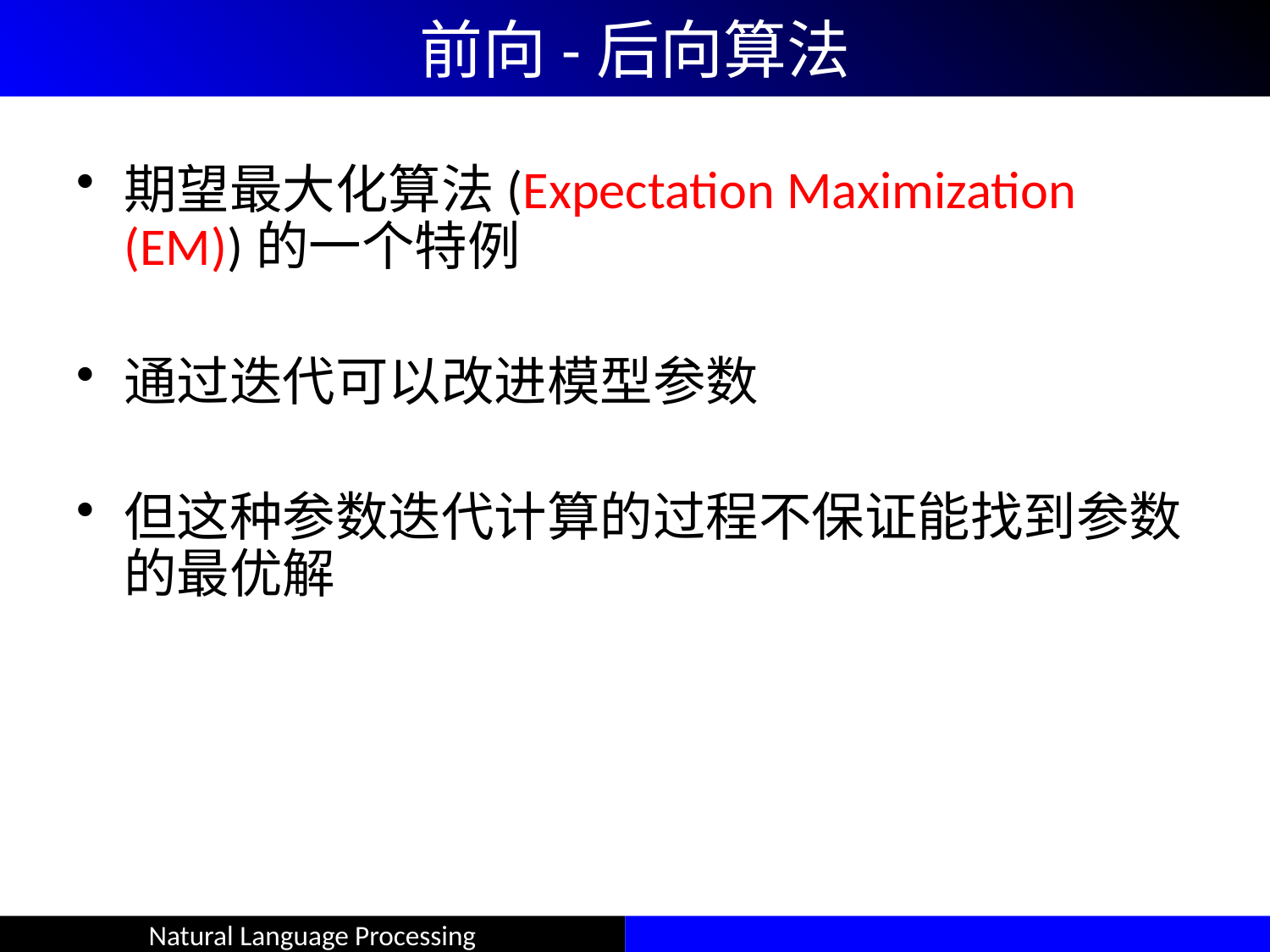

# 前向-后向算法
期望最大化算法(Expectation Maximization (EM))的一个特例

通过迭代可以改进模型参数

但这种参数迭代计算的过程不保证能找到参数的最优解